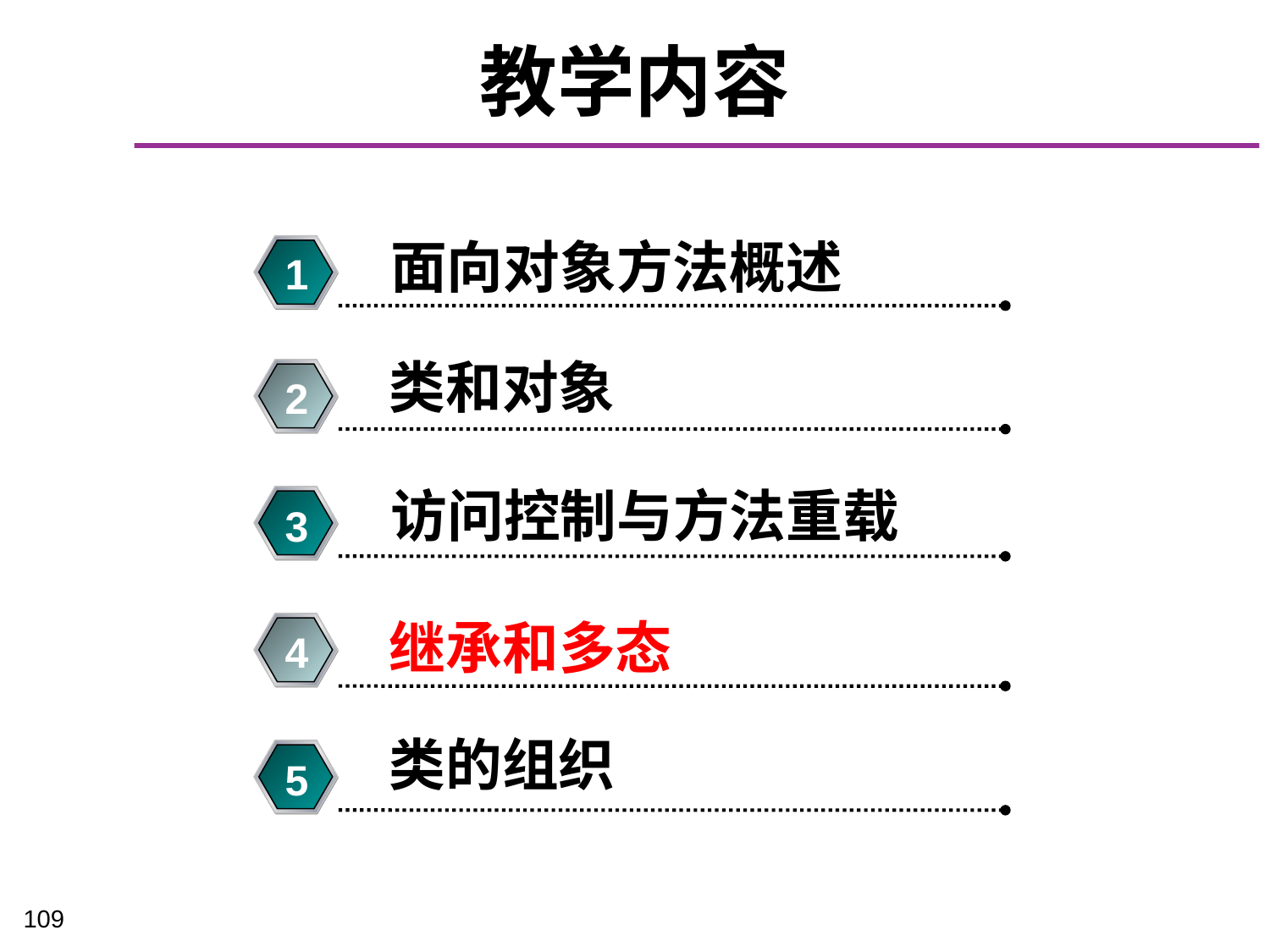

# 教学内容
面向对象方法概述

1

类和对象

2

访问控制与方法重载

3

继承和多态

4

类的组织

5

109